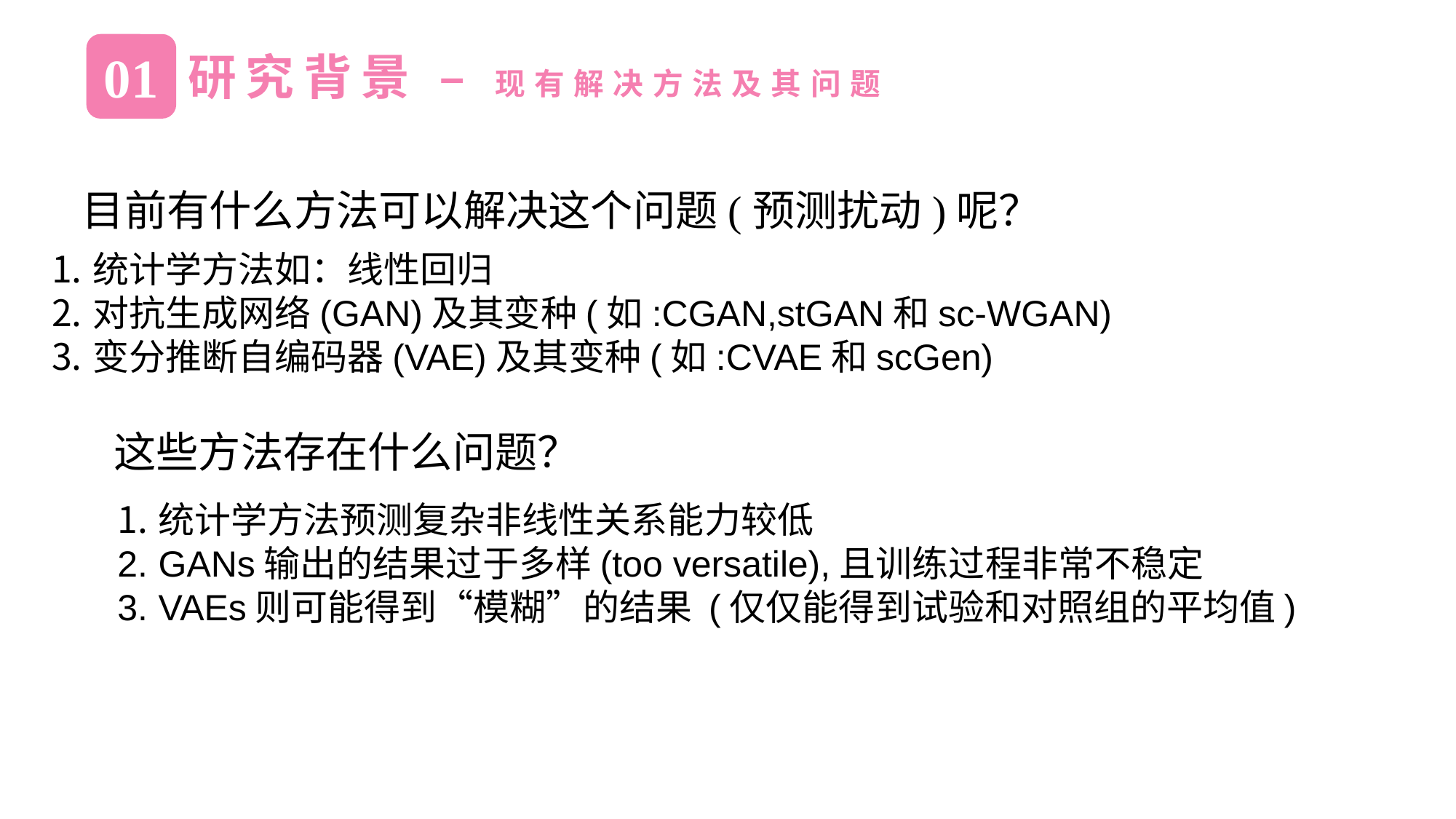

01
研究背景 – 现有解决方法及其问题
目前有什么方法可以解决这个问题(预测扰动)呢？
统计学方法如：线性回归
对抗生成网络(GAN)及其变种(如:CGAN,stGAN和sc-WGAN)
变分推断自编码器(VAE)及其变种(如:CVAE和scGen)
这些方法存在什么问题？
统计学方法预测复杂非线性关系能力较低
GANs输出的结果过于多样(too versatile),且训练过程非常不稳定
VAEs则可能得到“模糊”的结果 (仅仅能得到试验和对照组的平均值)